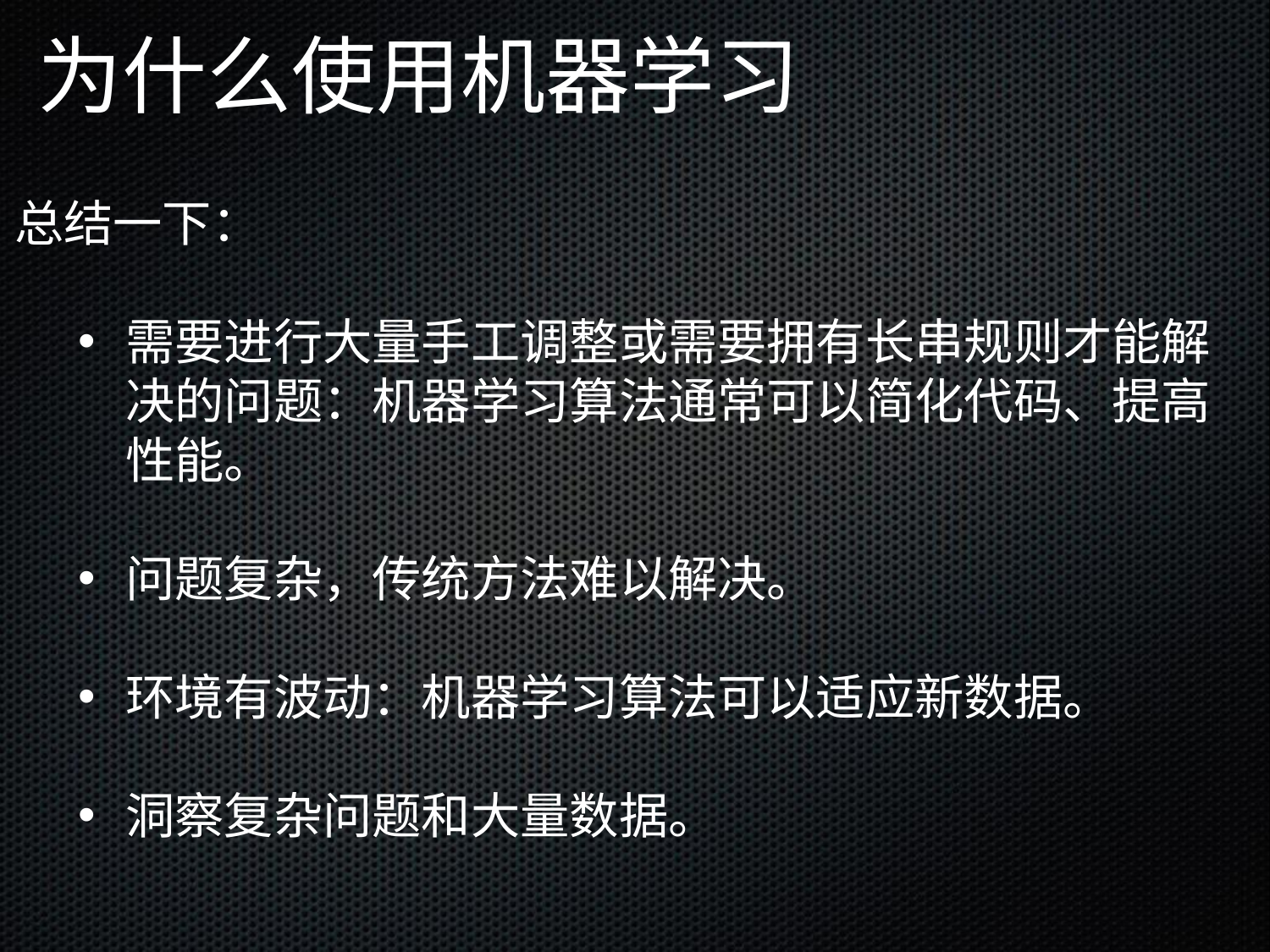

为什么使用机器学习
总结一下：

需要进行大量手工调整或需要拥有长串规则才能解决的问题：机器学习算法通常可以简化代码、提高性能。

问题复杂，传统方法难以解决。

环境有波动：机器学习算法可以适应新数据。

洞察复杂问题和大量数据。